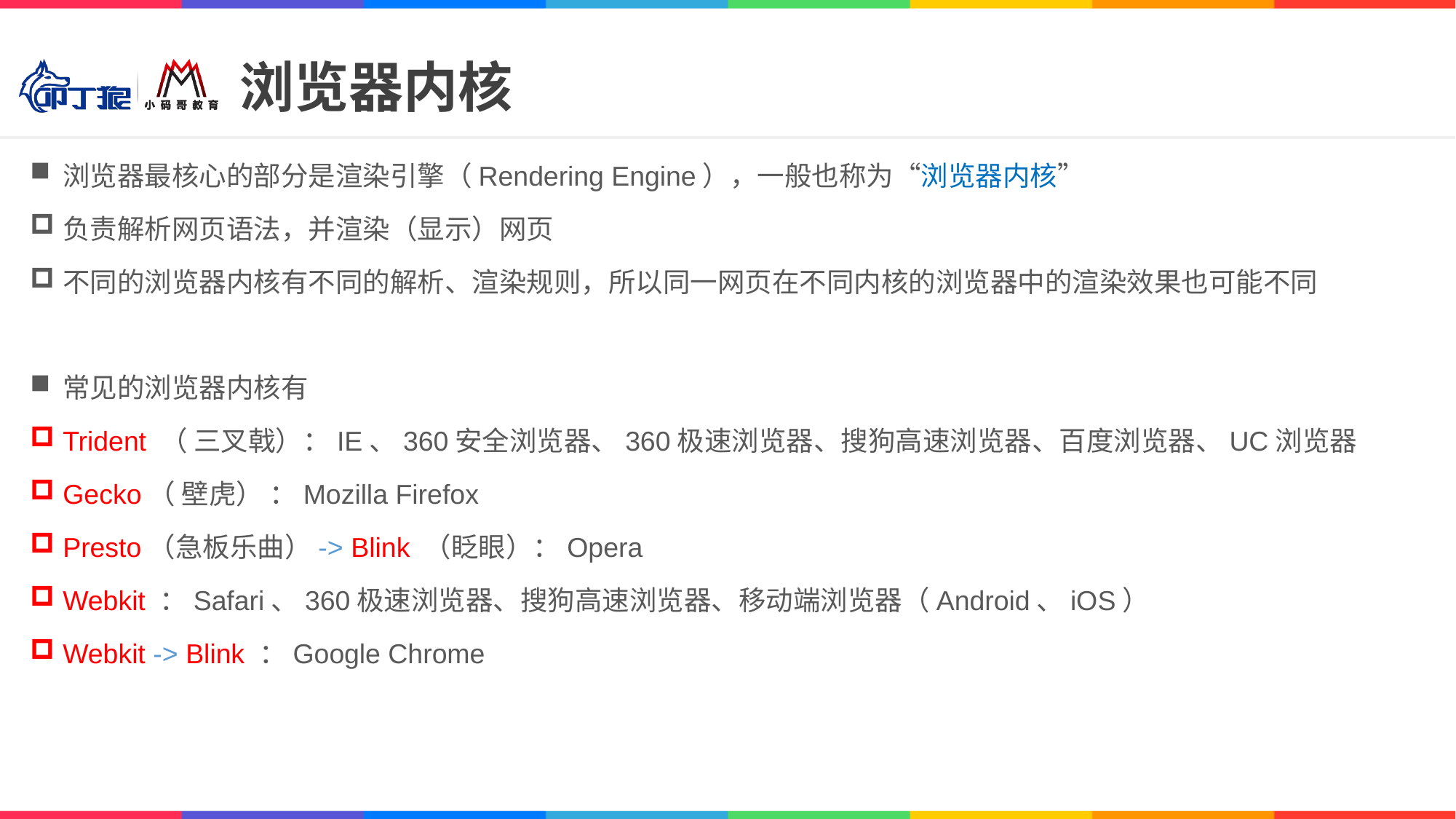

# 浏览器内核
浏览器最核心的部分是渲染引擎（Rendering Engine），一般也称为“浏览器内核”
负责解析网页语法，并渲染（显示）网页
不同的浏览器内核有不同的解析、渲染规则，所以同一网页在不同内核的浏览器中的渲染效果也可能不同

常见的浏览器内核有
Trident （ 三叉戟）：IE、360安全浏览器、360极速浏览器、搜狗高速浏览器、百度浏览器、UC浏览器
Gecko（ 壁虎） ：Mozilla Firefox
Presto（急板乐曲）-> Blink （眨眼）：Opera
Webkit ：Safari、360极速浏览器、搜狗高速浏览器、移动端浏览器（Android、iOS）
Webkit -> Blink ：Google Chrome